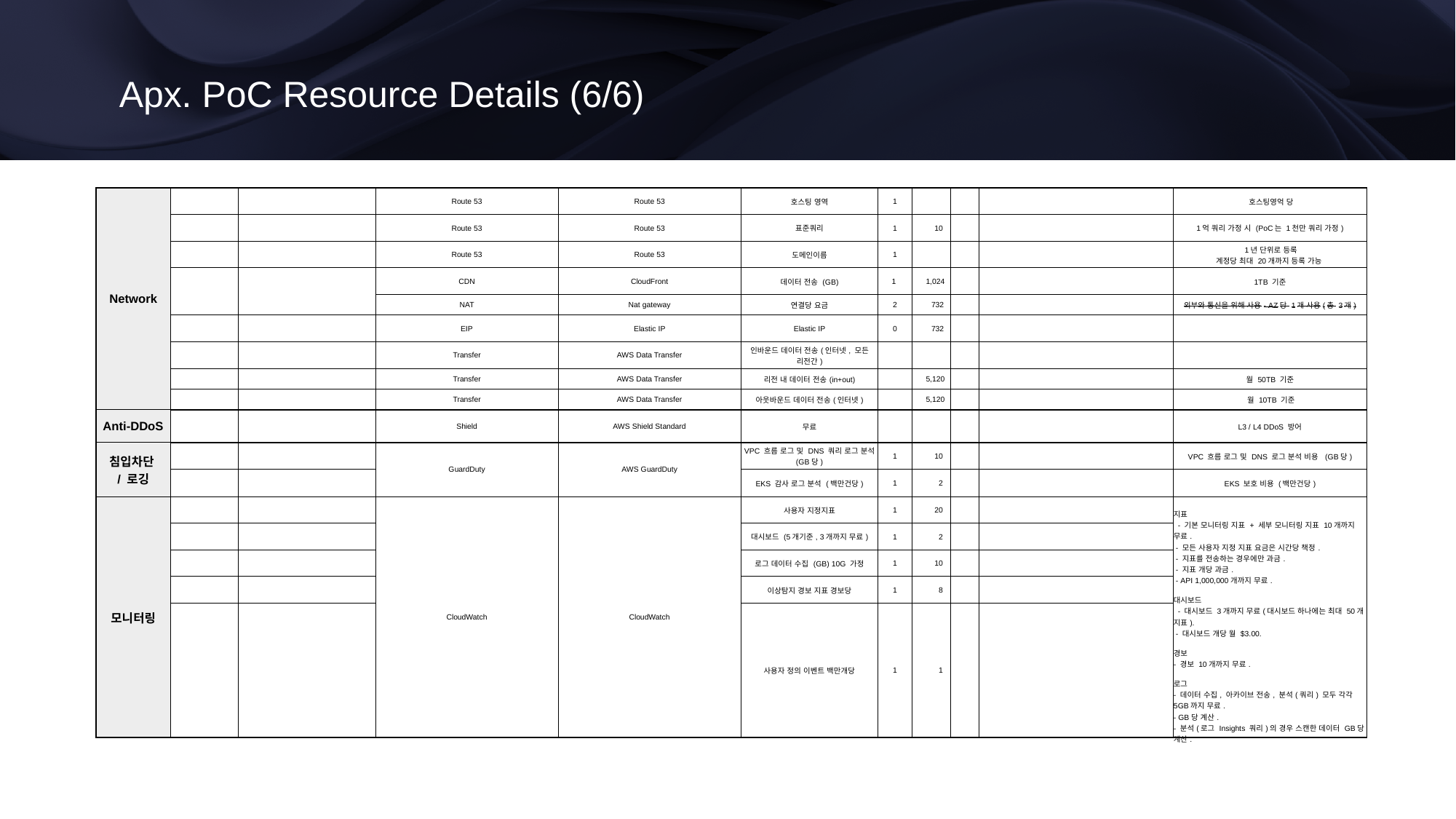

Apx. PoC Resource Details (6/6)
| Network |  |  | Route 53 | Route 53 | 호스팅 영역 | 1 |  |  |  | 호스팅영억 당 |
| --- | --- | --- | --- | --- | --- | --- | --- | --- | --- | --- |
|  |  |  | Route 53 | Route 53 | 표준쿼리 | 1 | 10 |  |  | 1억 쿼리 가정 시 (PoC는 1천만 쿼리 가정) |
|  |  |  | Route 53 | Route 53 | 도메인이름 | 1 |  |  |  | 1년 단위로 등록 계정당 최대 20개까지 등록 가능 |
|  |  |  | CDN | CloudFront | 데이터 전송 (GB) | 1 | 1,024 |  |  | 1TB 기준 |
|  |  |  | NAT | Nat gateway | 연결당 요금 | 2 | 732 |  |  | 외부와 통신을 위해 사용- AZ당 1개 사용(총 3개) |
|  |  |  | EIP | Elastic IP | Elastic IP | 0 | 732 |  |  |  |
|  |  |  | Transfer | AWS Data Transfer | 인바운드 데이터 전송(인터넷, 모든 리전간) |  |  |  |  |  |
|  |  |  | Transfer | AWS Data Transfer | 리전 내 데이터 전송(in+out) |  | 5,120 |  |  | 월 50TB 기준 |
|  |  |  | Transfer | AWS Data Transfer | 아웃바운드 데이터 전송(인터넷) |  | 5,120 |  |  | 월 10TB 기준 |
| Anti-DDoS |  |  | Shield | AWS Shield Standard | 무료 |  |  |  |  | L3 / L4 DDoS 방어 |
| 침입차단 / 로깅 |  |  | GuardDuty | AWS GuardDuty | VPC 흐름 로그 및 DNS 쿼리 로그 분석 (GB당) | 1 | 10 |  |  | VPC 흐름 로그 및 DNS 로그 분석 비용 (GB당) |
|  |  |  |  |  | EKS 감사 로그 분석 (백만건당) | 1 | 2 |  |  | EKS 보호 비용 (백만건당) |
| 모니터링 |  |  | CloudWatch | CloudWatch | 사용자 지정지표 | 1 | 20 |  |  | 지표 - 기본 모니터링 지표 + 세부 모니터링 지표 10개까지 무료. - 모든 사용자 지정 지표 요금은 시간당 책정. - 지표를 전송하는 경우에만 과금. - 지표 개당 과금. - API 1,000,000개까지 무료. 대시보드 - 대시보드 3개까지 무료(대시보드 하나에는 최대 50개 지표). - 대시보드 개당 월 $3.00. 경보 - 경보 10개까지 무료. 로그 - 데이터 수집, 아카이브 전송, 분석(쿼리) 모두 각각 5GB까지 무료. - GB당 계산. - 분석(로그 Insights 쿼리)의 경우 스캔한 데이터 GB당 계산. |
|  |  |  |  |  | 대시보드 (5개기준, 3개까지 무료) | 1 | 2 |  |  |  |
|  |  |  |  |  | 로그 데이터 수집 (GB) 10G 가정 | 1 | 10 |  |  |  |
|  |  |  |  |  | 이상탐지 경보 지표 경보당 | 1 | 8 |  |  |  |
|  |  |  |  |  | 사용자 정의 이벤트 백만개당 | 1 | 1 |  |  |  |